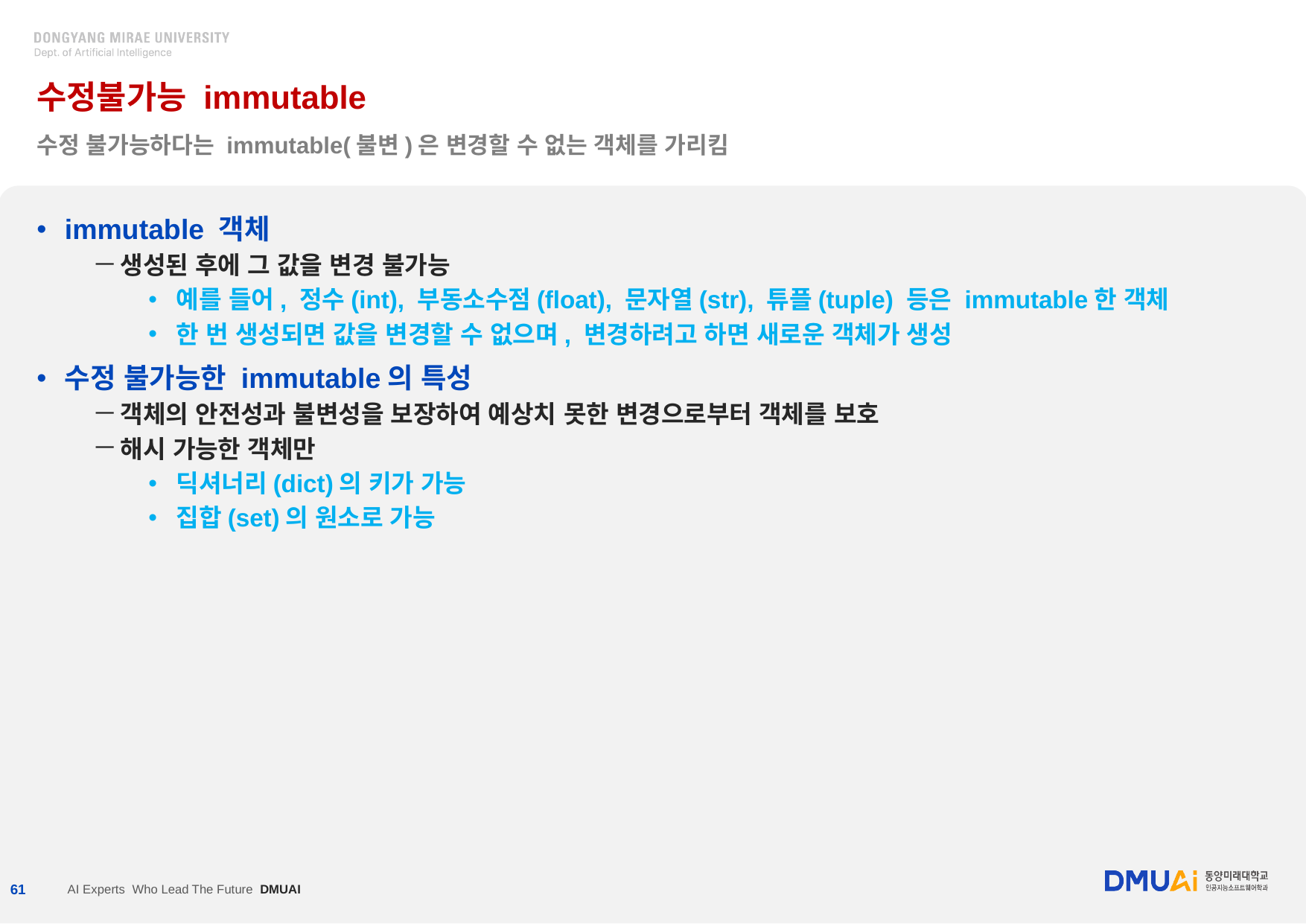

# 수정불가능 immutable
수정 불가능하다는 immutable(불변)은 변경할 수 없는 객체를 가리킴
immutable 객체
생성된 후에 그 값을 변경 불가능
예를 들어, 정수(int), 부동소수점(float), 문자열(str), 튜플(tuple) 등은 immutable한 객체
한 번 생성되면 값을 변경할 수 없으며, 변경하려고 하면 새로운 객체가 생성
수정 불가능한 immutable의 특성
객체의 안전성과 불변성을 보장하여 예상치 못한 변경으로부터 객체를 보호
해시 가능한 객체만
딕셔너리(dict)의 키가 가능
집합(set)의 원소로 가능